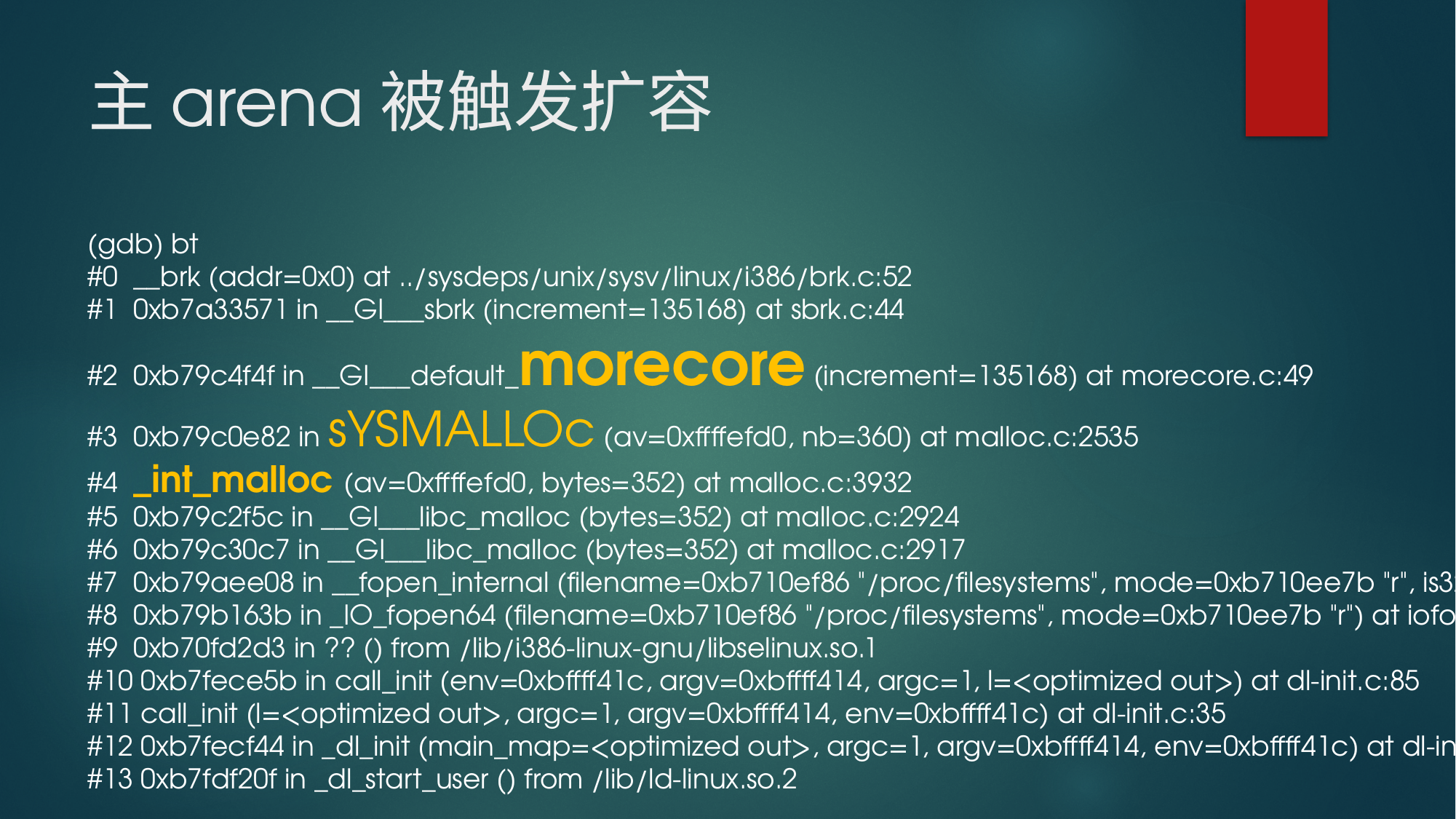

# 主arena被触发扩容
(gdb) bt
#0  __brk (addr=0x0) at ../sysdeps/unix/sysv/linux/i386/brk.c:52
#1  0xb7a33571 in __GI___sbrk (increment=135168) at sbrk.c:44
#2  0xb79c4f4f in __GI___default_morecore (increment=135168) at morecore.c:49
#3  0xb79c0e82 in sYSMALLOc (av=0xffffefd0, nb=360) at malloc.c:2535
#4  _int_malloc (av=0xffffefd0, bytes=352) at malloc.c:3932
#5  0xb79c2f5c in __GI___libc_malloc (bytes=352) at malloc.c:2924
#6  0xb79c30c7 in __GI___libc_malloc (bytes=352) at malloc.c:2917
#7  0xb79aee08 in __fopen_internal (filename=0xb710ef86 "/proc/filesystems", mode=0xb710ee7b "r", is32=0) at iofopen.c:76
#8  0xb79b163b in _IO_fopen64 (filename=0xb710ef86 "/proc/filesystems", mode=0xb710ee7b "r") at iofopen64.c:39
#9  0xb70fd2d3 in ?? () from /lib/i386-linux-gnu/libselinux.so.1
#10 0xb7fece5b in call_init (env=0xbffff41c, argv=0xbffff414, argc=1, l=<optimized out>) at dl-init.c:85
#11 call_init (l=<optimized out>, argc=1, argv=0xbffff414, env=0xbffff41c) at dl-init.c:35
#12 0xb7fecf44 in _dl_init (main_map=<optimized out>, argc=1, argv=0xbffff414, env=0xbffff41c) at dl-init.c:134
#13 0xb7fdf20f in _dl_start_user () from /lib/ld-linux.so.2